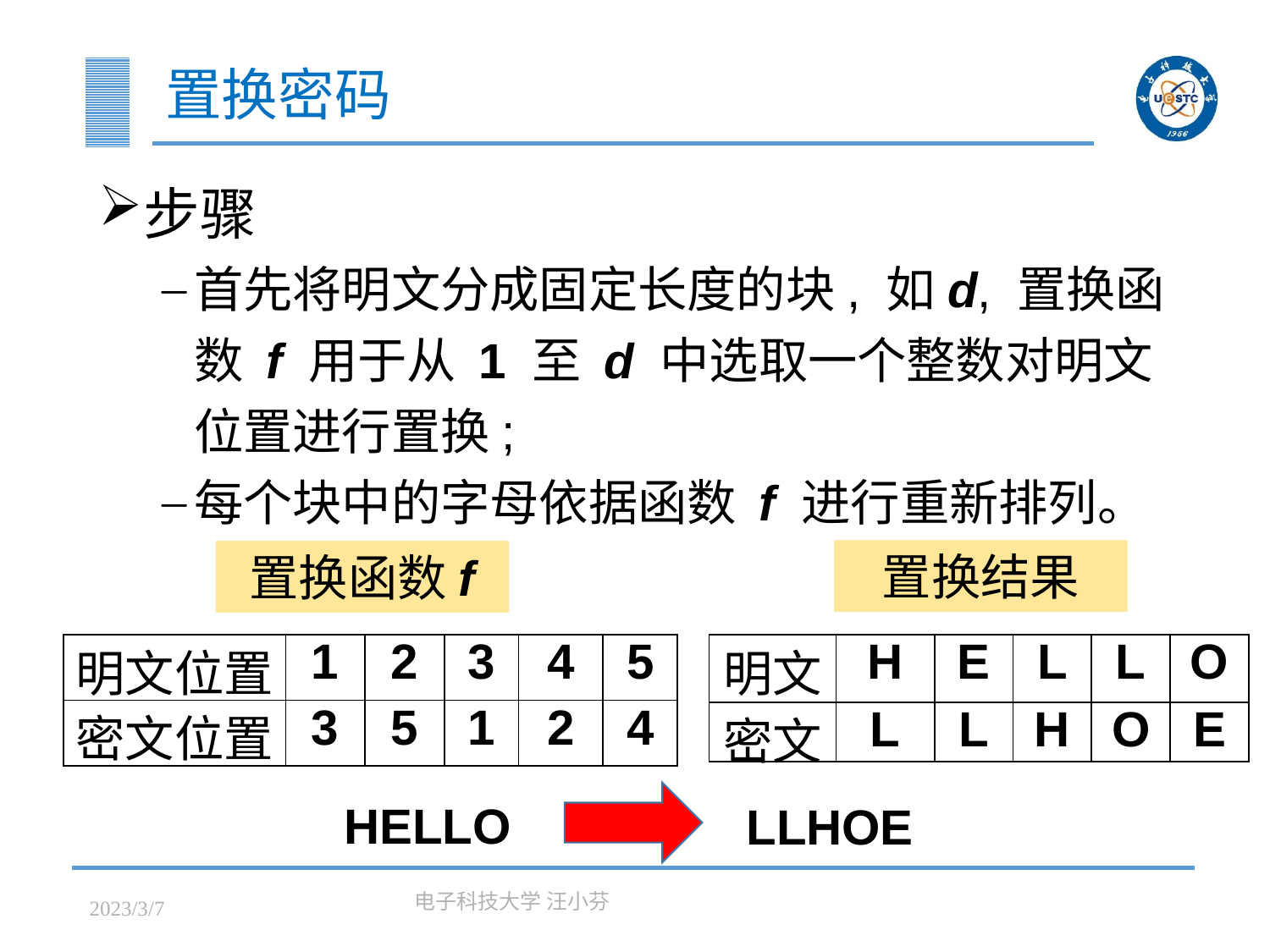

# 置换密码
步骤
首先将明文分成固定长度的块, 如d, 置换函数 f 用于从 1 至 d 中选取一个整数对明文位置进行置换;
每个块中的字母依据函数 f 进行重新排列。

置换结果
置换函数f
| 明文位置 | 1 | 2 | 3 | 4 | 5 |
| --- | --- | --- | --- | --- | --- |
| 密文位置 | 3 | 5 | 1 | 2 | 4 |
| 明文 | H | E | L | L | O |
| --- | --- | --- | --- | --- | --- |
| 密文 | L | L | H | O | E |

HELLO
LLHOE
2023/3/7
电子科技大学 汪小芬